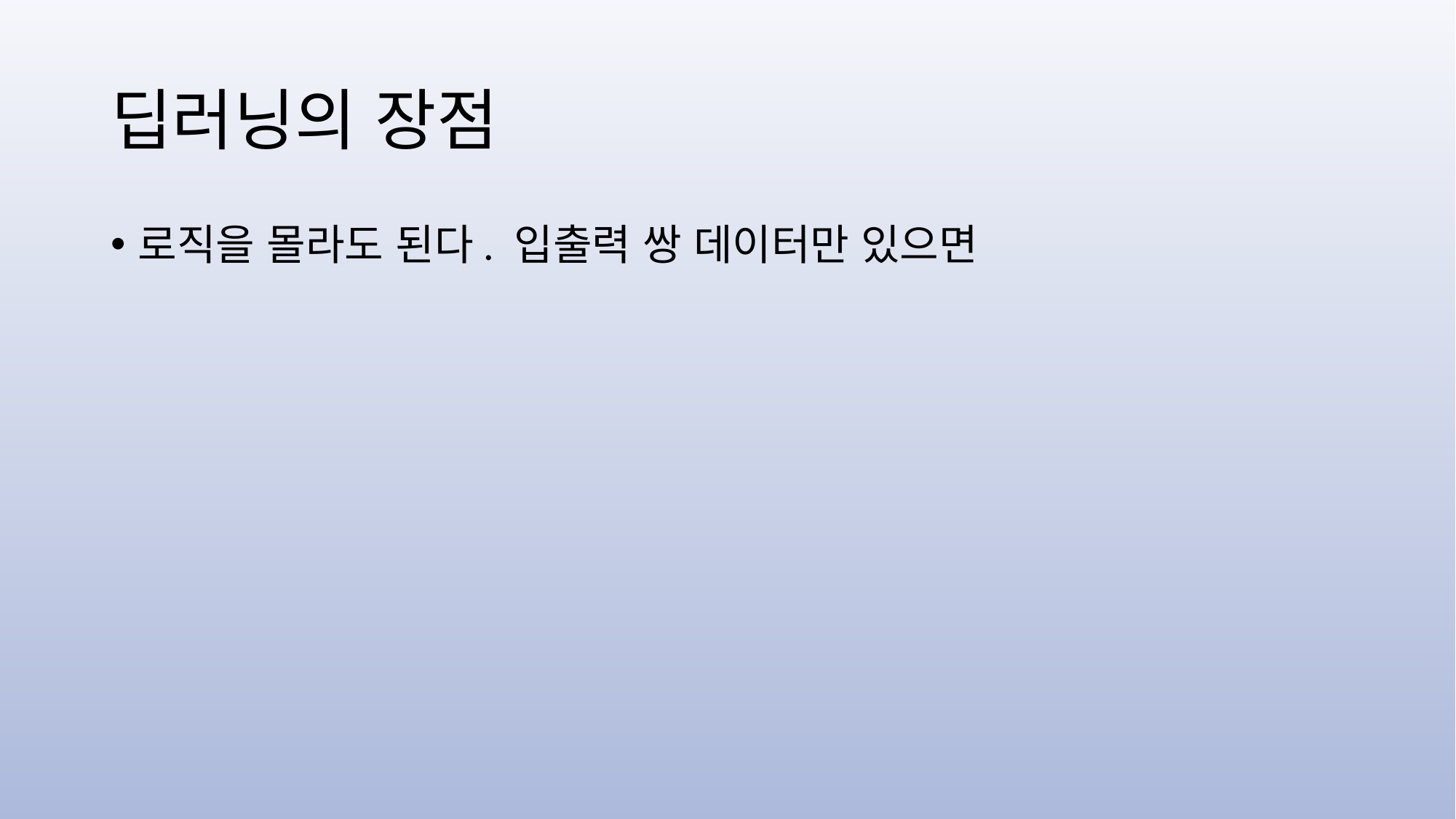

# 딥러닝의 장점
로직을 몰라도 된다. 입출력 쌍 데이터만 있으면